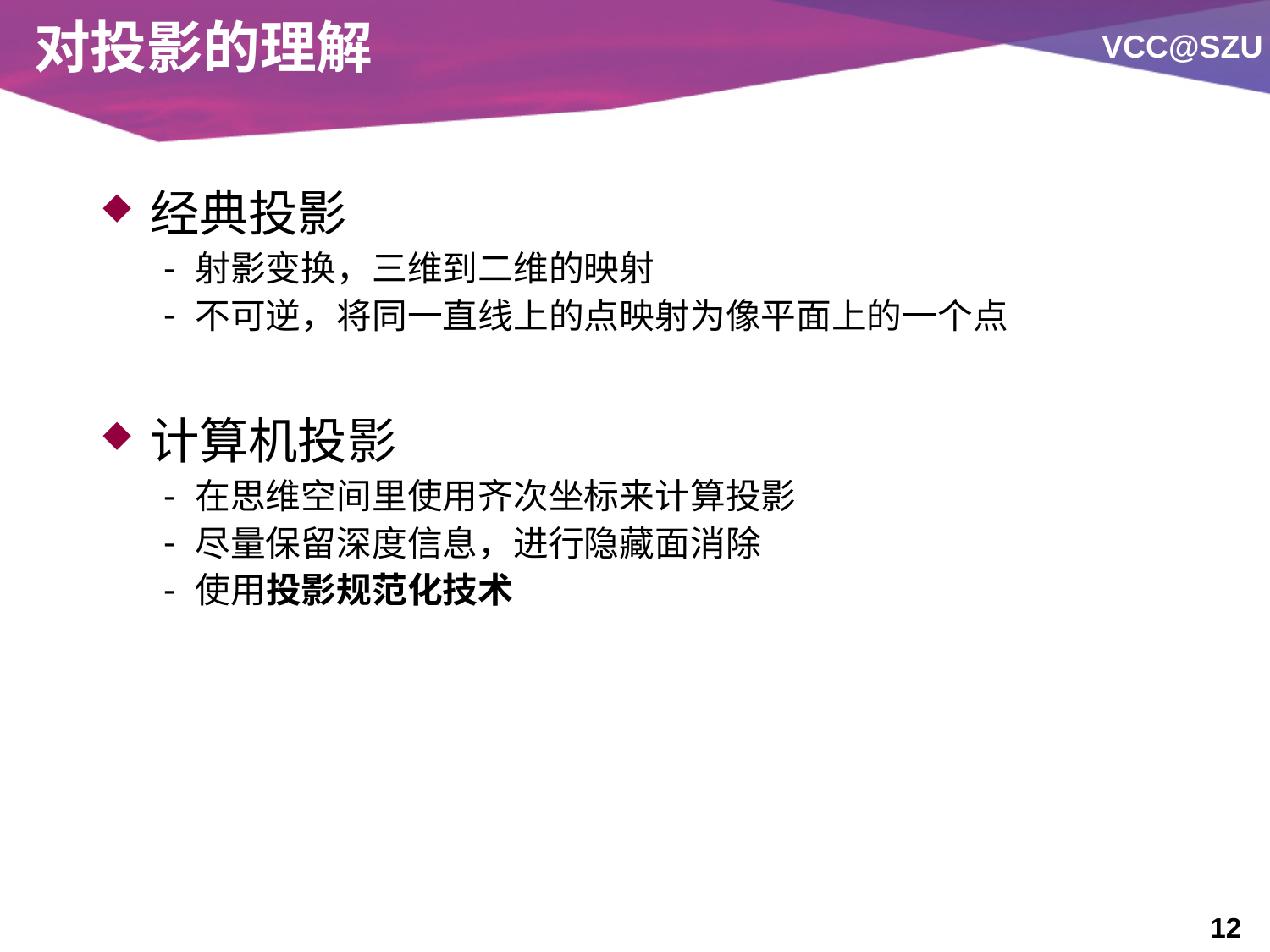

# 对投影的理解
经典投影
射影变换，三维到二维的映射
不可逆，将同一直线上的点映射为像平面上的一个点

计算机投影
在思维空间里使用齐次坐标来计算投影
尽量保留深度信息，进行隐藏面消除
使用投影规范化技术
12